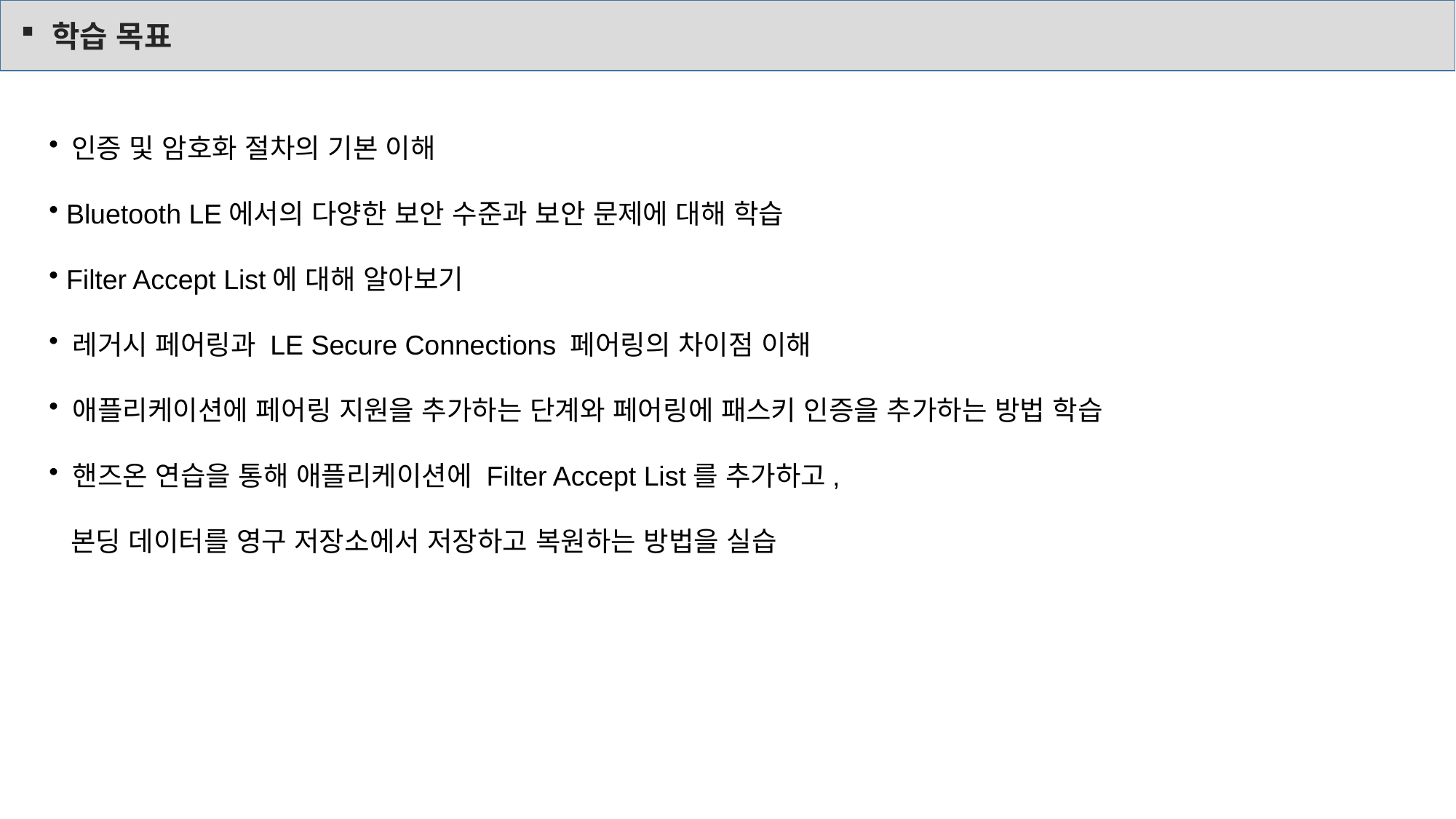

학습 목표
 인증 및 암호화 절차의 기본 이해
 Bluetooth LE에서의 다양한 보안 수준과 보안 문제에 대해 학습
 Filter Accept List에 대해 알아보기
 레거시 페어링과 LE Secure Connections 페어링의 차이점 이해
 애플리케이션에 페어링 지원을 추가하는 단계와 페어링에 패스키 인증을 추가하는 방법 학습
 핸즈온 연습을 통해 애플리케이션에 Filter Accept List를 추가하고,
  본딩 데이터를 영구 저장소에서 저장하고 복원하는 방법을 실습